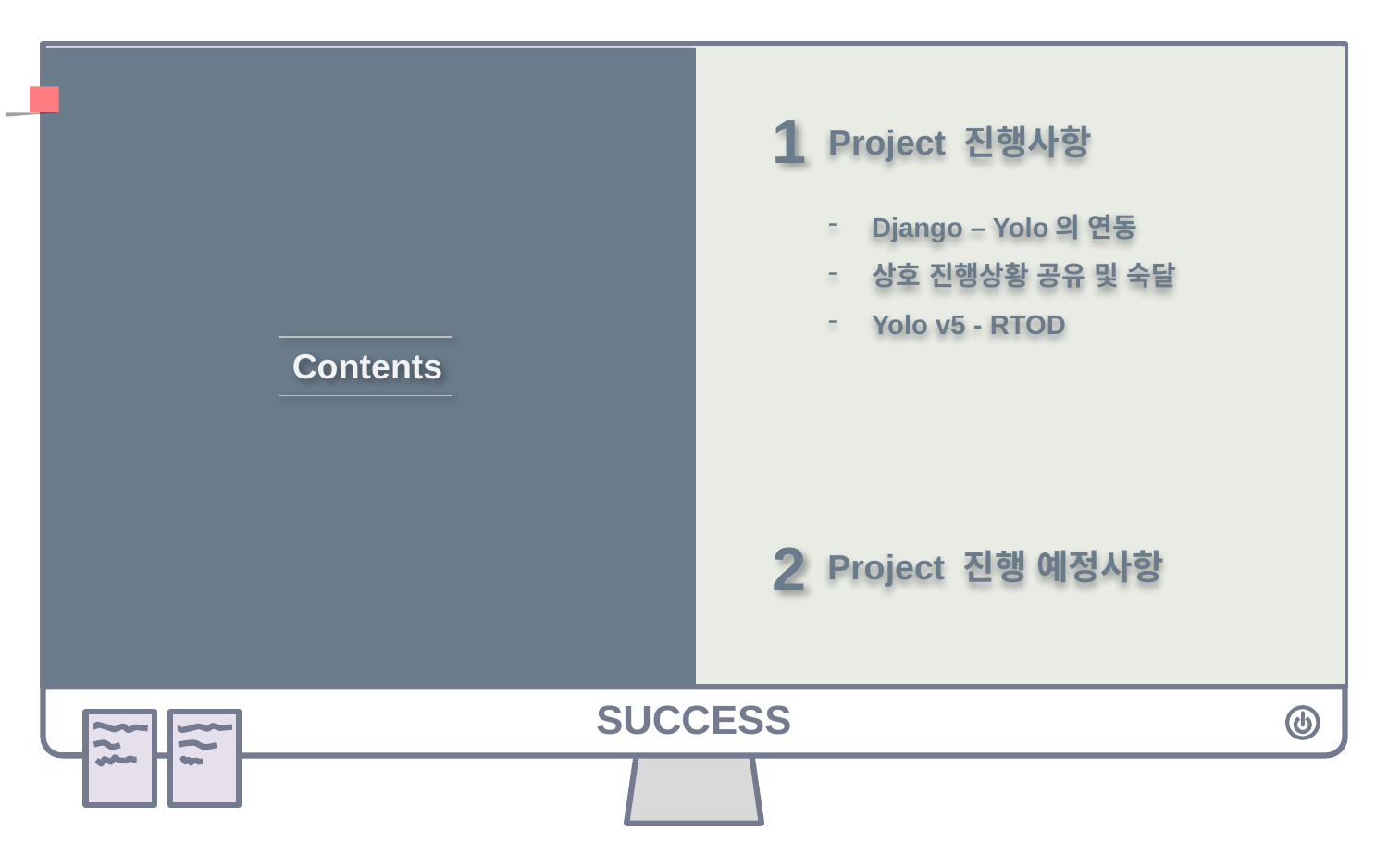

1
Project 진행사항

Django – Yolo의 연동
상호 진행상황 공유 및 숙달
Yolo v5 - RTOD
Contents
2
Project 진행 예정사항
SUCCESS